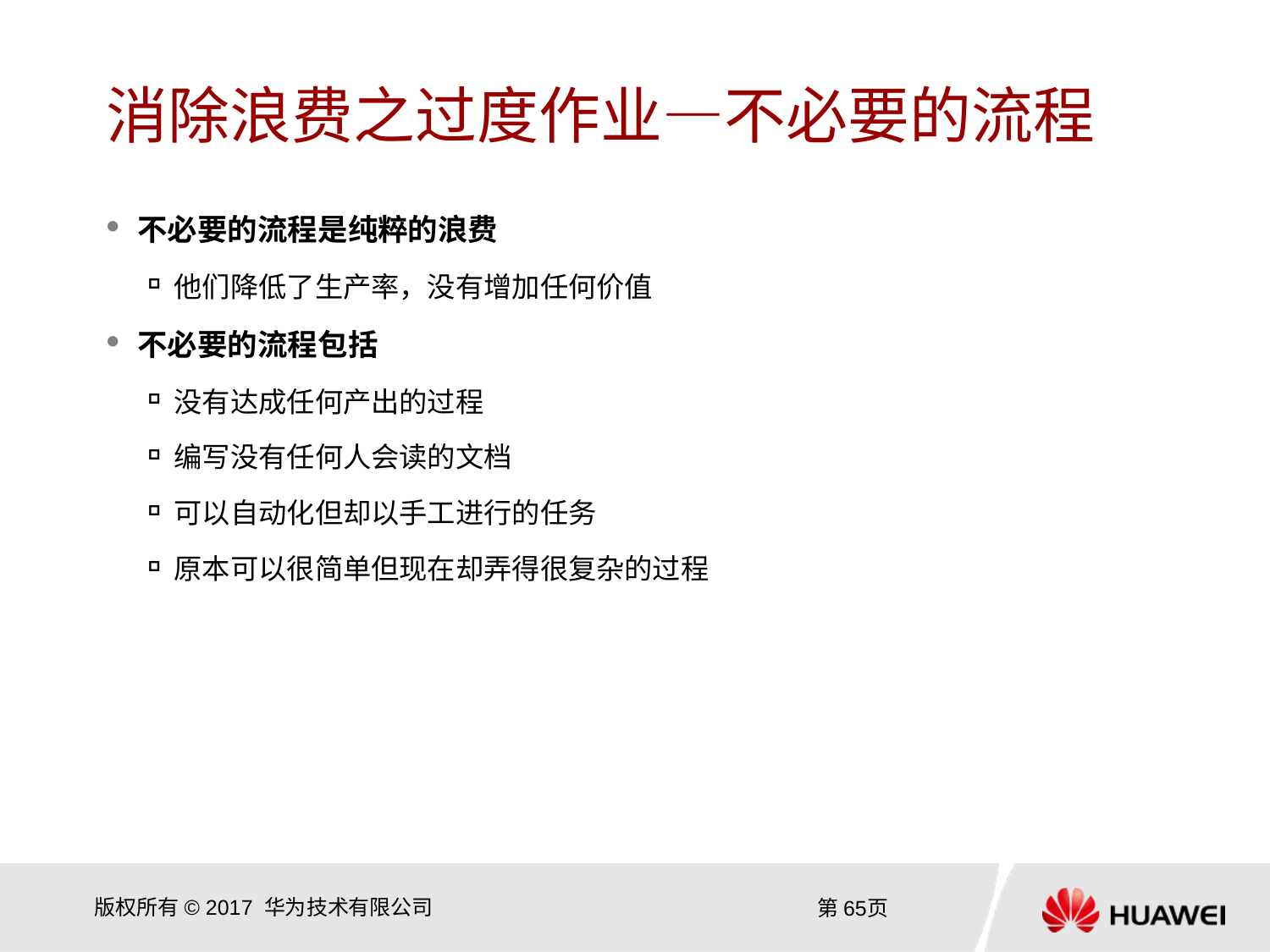

# 消除浪费之过度作业—不必要的流程
不必要的流程是纯粹的浪费
他们降低了生产率，没有增加任何价值
不必要的流程包括
没有达成任何产出的过程
编写没有任何人会读的文档
可以自动化但却以手工进行的任务
原本可以很简单但现在却弄得很复杂的过程